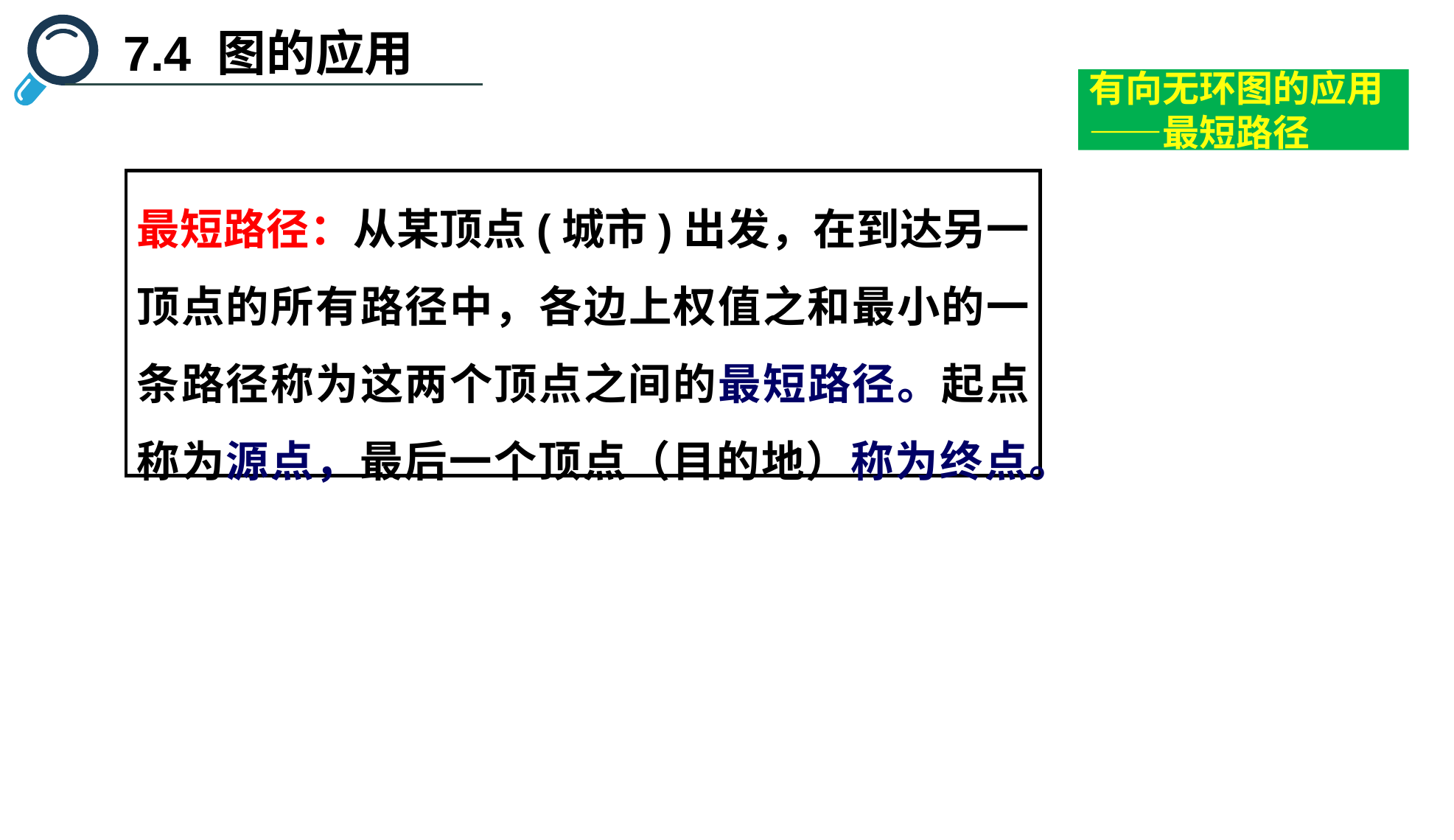

7.4 图的应用
有向无环图的应用——最短路径
最短路径：从某顶点(城市)出发，在到达另一顶点的所有路径中，各边上权值之和最小的一条路径称为这两个顶点之间的最短路径。起点称为源点，最后一个顶点（目的地）称为终点。